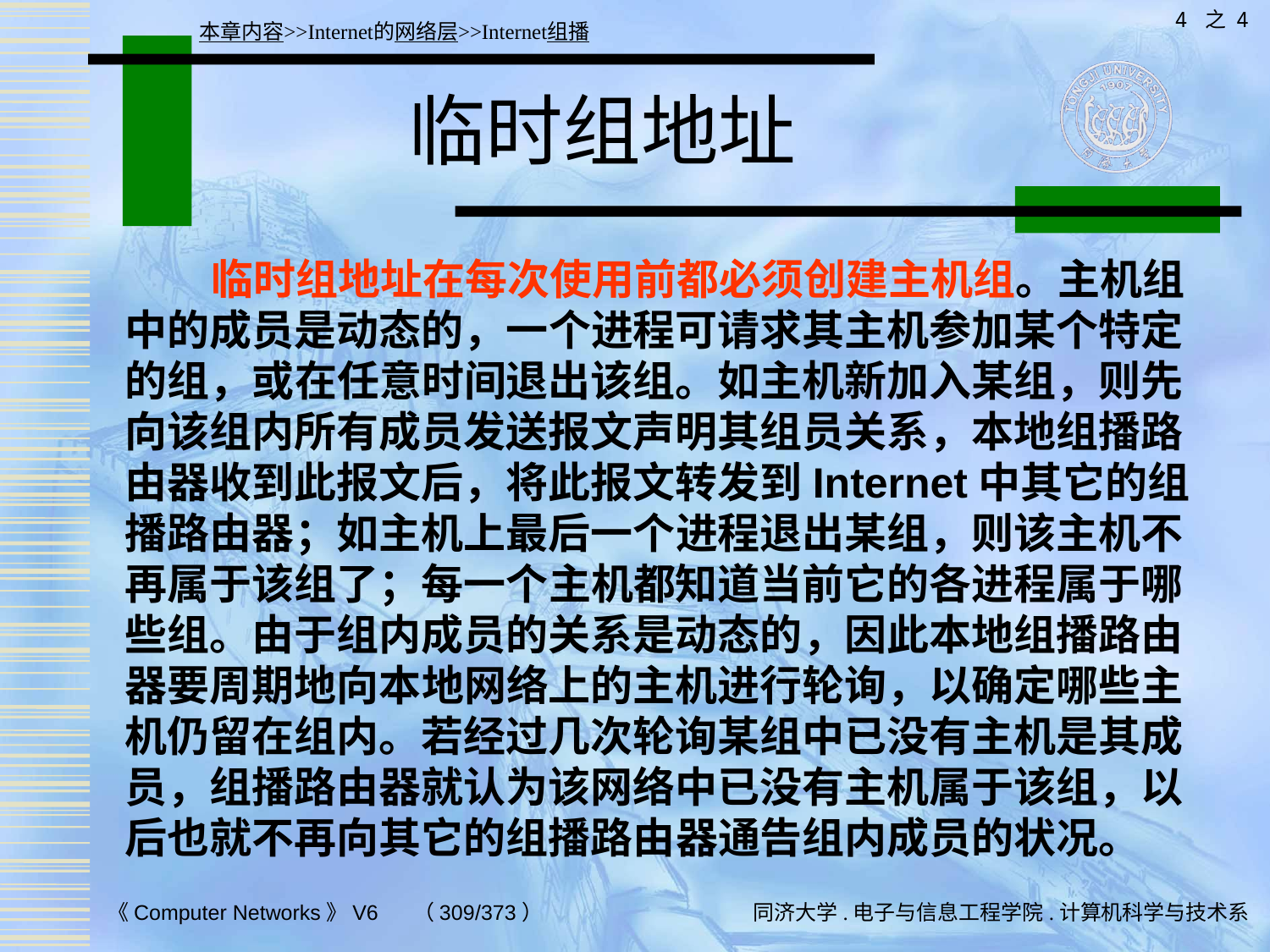

4 之 4
本章内容>>Internet的网络层>>Internet组播
# 临时组地址
        临时组地址在每次使用前都必须创建主机组。主机组中的成员是动态的，一个进程可请求其主机参加某个特定的组，或在任意时间退出该组。如主机新加入某组，则先向该组内所有成员发送报文声明其组员关系，本地组播路由器收到此报文后，将此报文转发到Internet中其它的组播路由器；如主机上最后一个进程退出某组，则该主机不再属于该组了；每一个主机都知道当前它的各进程属于哪些组。由于组内成员的关系是动态的，因此本地组播路由器要周期地向本地网络上的主机进行轮询，以确定哪些主机仍留在组内。若经过几次轮询某组中已没有主机是其成员，组播路由器就认为该网络中已没有主机属于该组，以后也就不再向其它的组播路由器通告组内成员的状况。